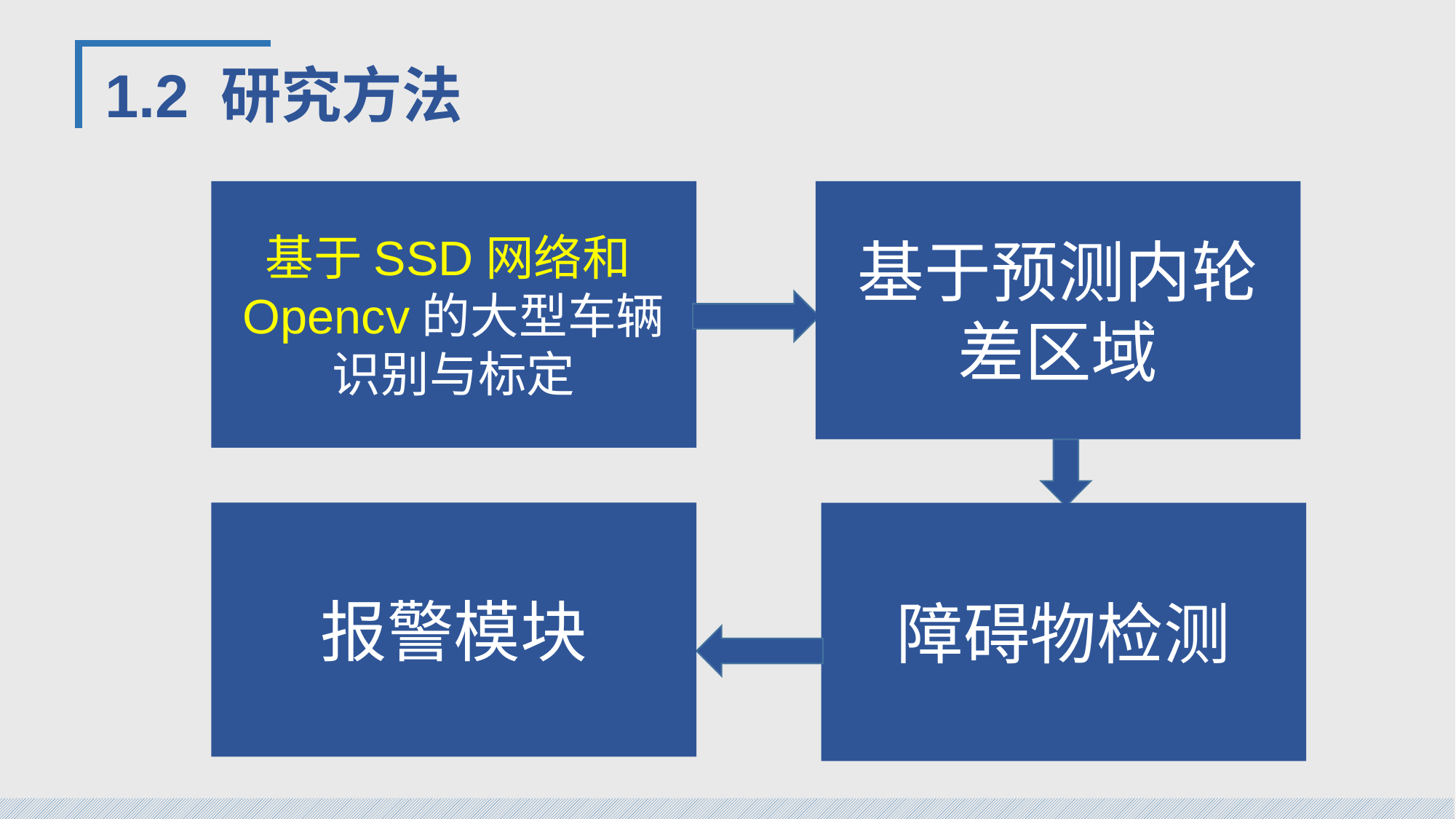

1.2 研究方法
基于预测内轮差区域
基于SSD网络和Opencv的大型车辆识别与标定

报警模块
障碍物检测